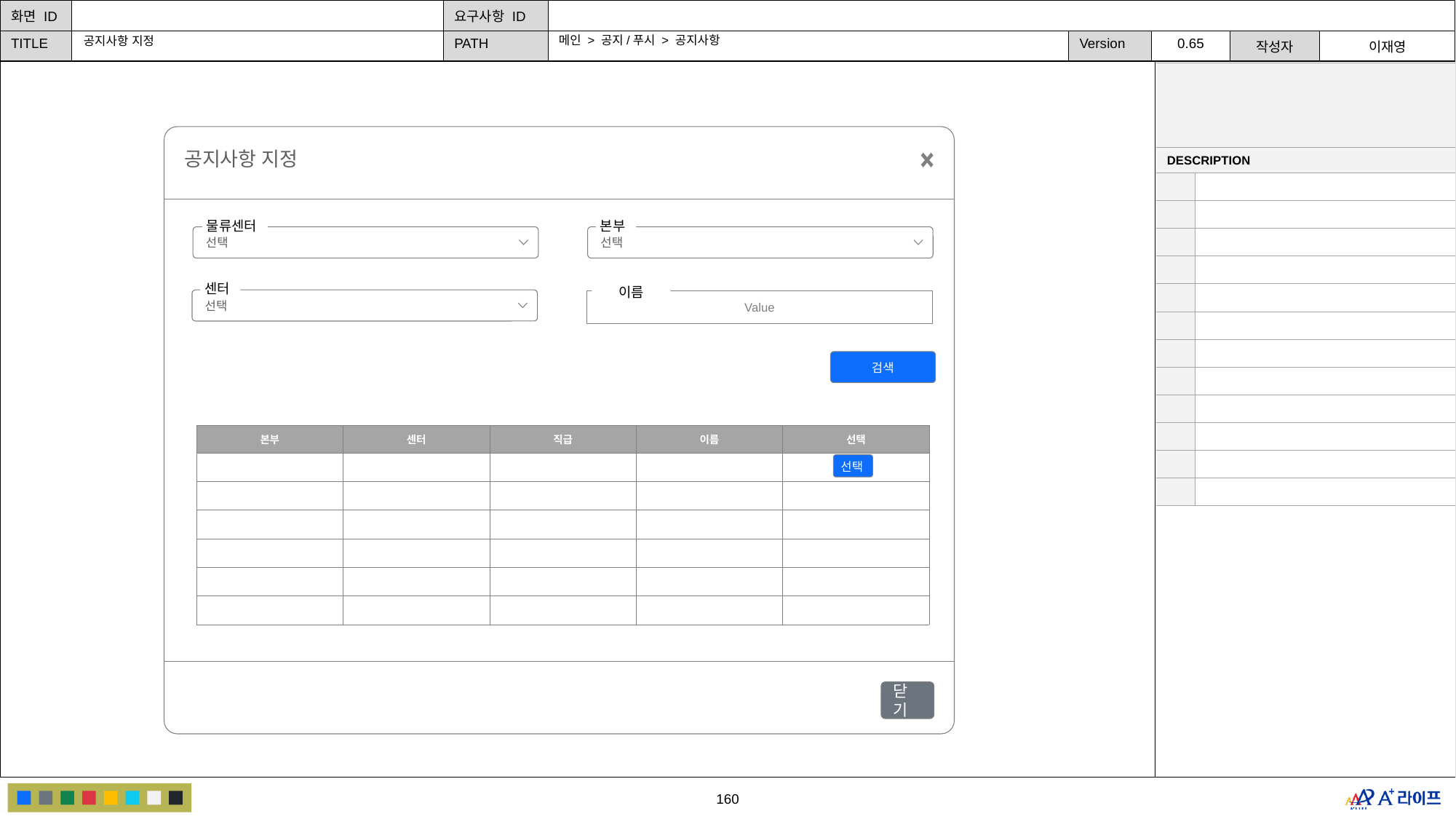

메인 > 공지/푸시 > 공지사항
공지사항 지정
|  |  |
| --- | --- |
| DESCRIPTION |  |
|  |  |
|  |  |
|  |  |
|  |  |
|  |  |
|  |  |
|  |  |
|  |  |
|  |  |
|  |  |
|  |  |
|  |  |
공지사항 지정

물류센터
선택

본부
선택

센터
선택

이름
Value
검색
| 본부 | 센터 | 직급 | 이름 | 선택 |
| --- | --- | --- | --- | --- |
|  |  |  |  |  |
|  |  |  |  |  |
|  |  |  |  |  |
|  |  |  |  |  |
|  |  |  |  |  |
|  |  |  |  |  |
선택

닫기